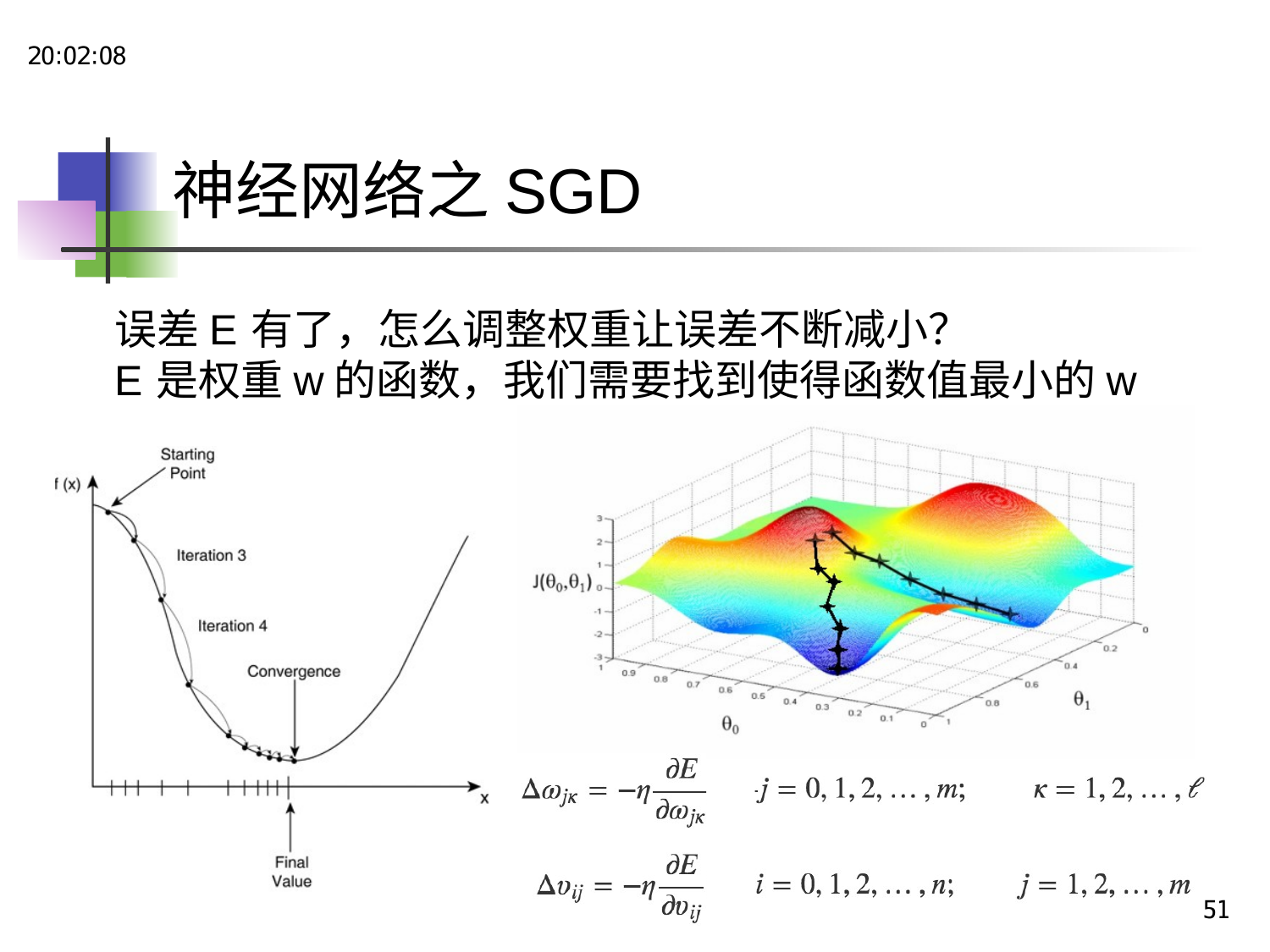

20:02:08
# 神经网络之SGD
误差E有了，怎么调整权重让误差不断减小？
E是权重w的函数，我们需要找到使得函数值最小的w

51